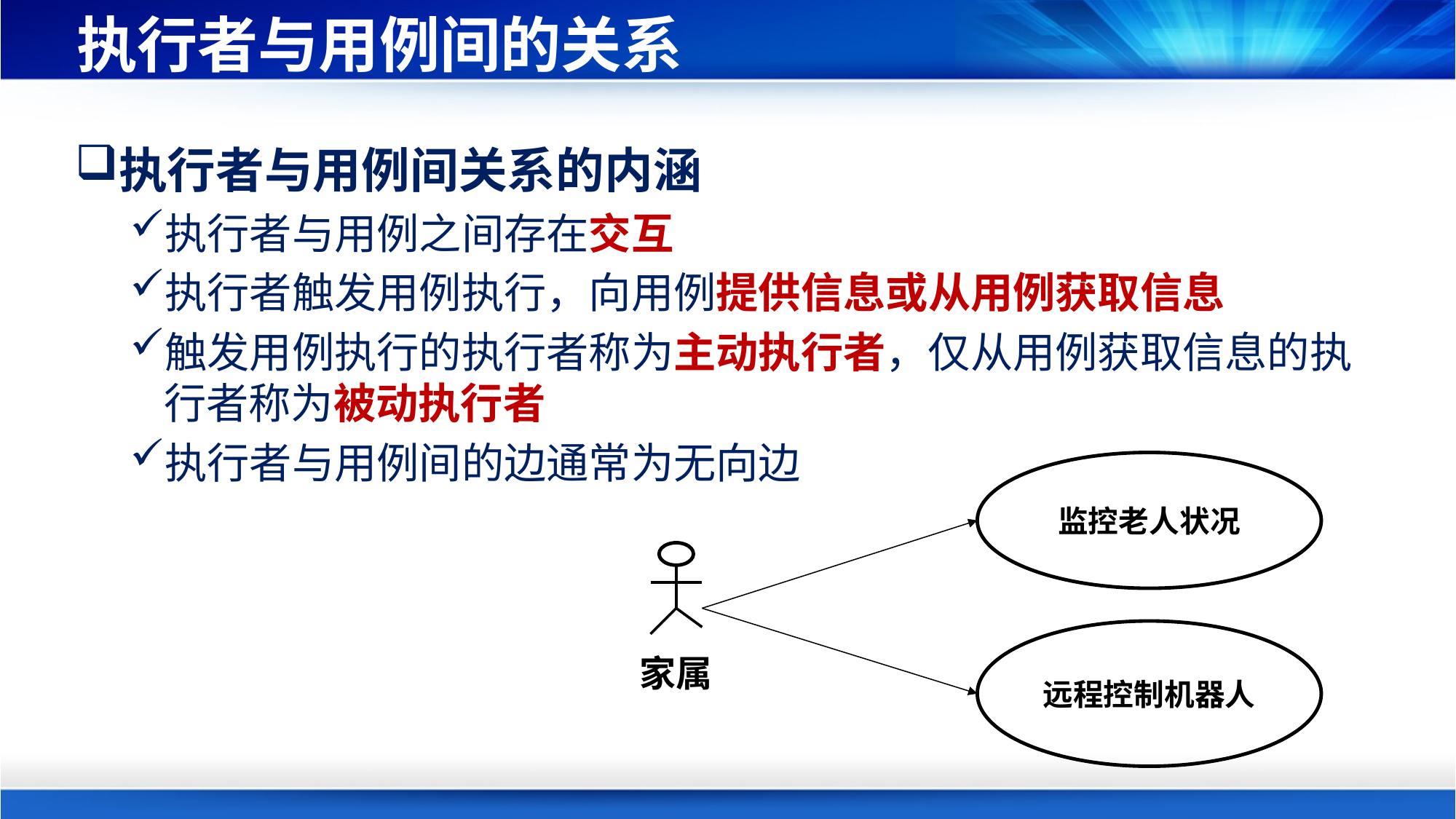

# 执行者与用例间的关系
执行者与用例间关系的内涵
执行者与用例之间存在交互
执行者触发用例执行，向用例提供信息或从用例获取信息
触发用例执行的执行者称为主动执行者，仅从用例获取信息的执行者称为被动执行者
执行者与用例间的边通常为无向边
监控老人状况

家属
远程控制机器人